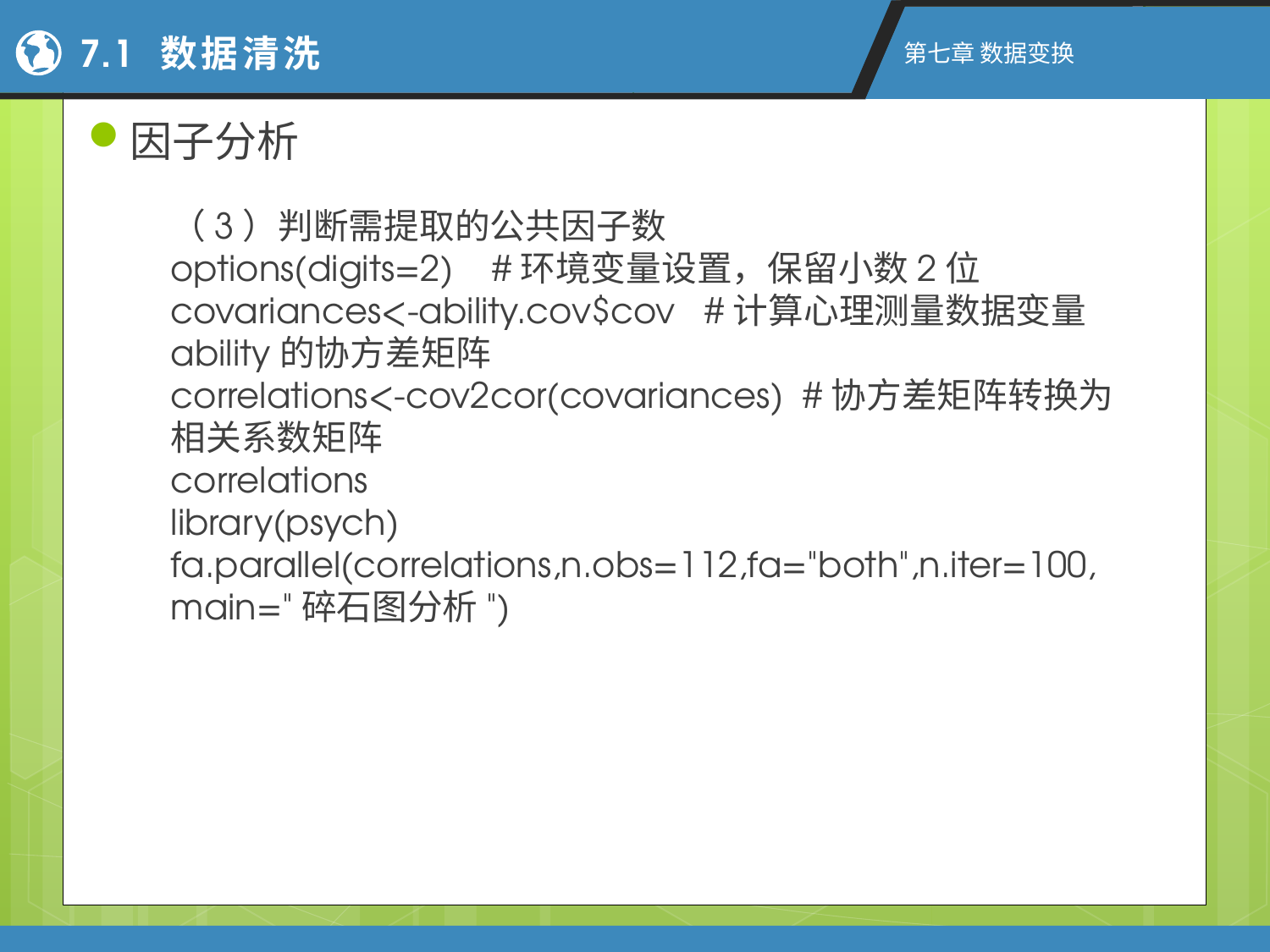

7.1 数据清洗

第七章 数据变换
因子分析
（3）判断需提取的公共因子数
options(digits=2)    #环境变量设置，保留小数2位
covariances<-ability.cov$cov   #计算心理测量数据变量ability的协方差矩阵
correlations<-cov2cor(covariances)  #协方差矩阵转换为相关系数矩阵
correlations
library(psych)
fa.parallel(correlations,n.obs=112,fa="both",n.iter=100,main="碎石图分析")